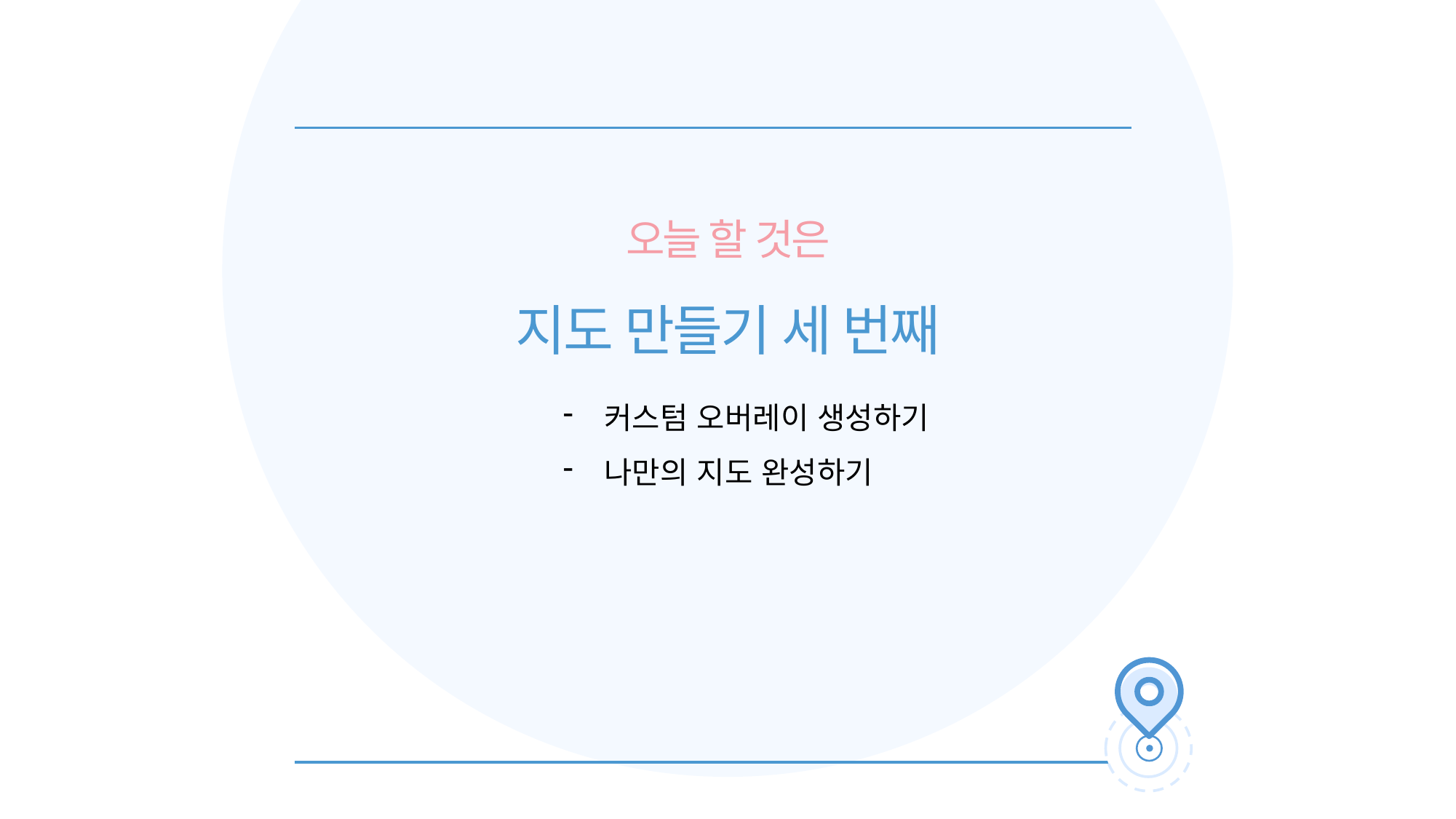

오늘 할 것은
지도 만들기 세 번째
커스텀 오버레이 생성하기
나만의 지도 완성하기